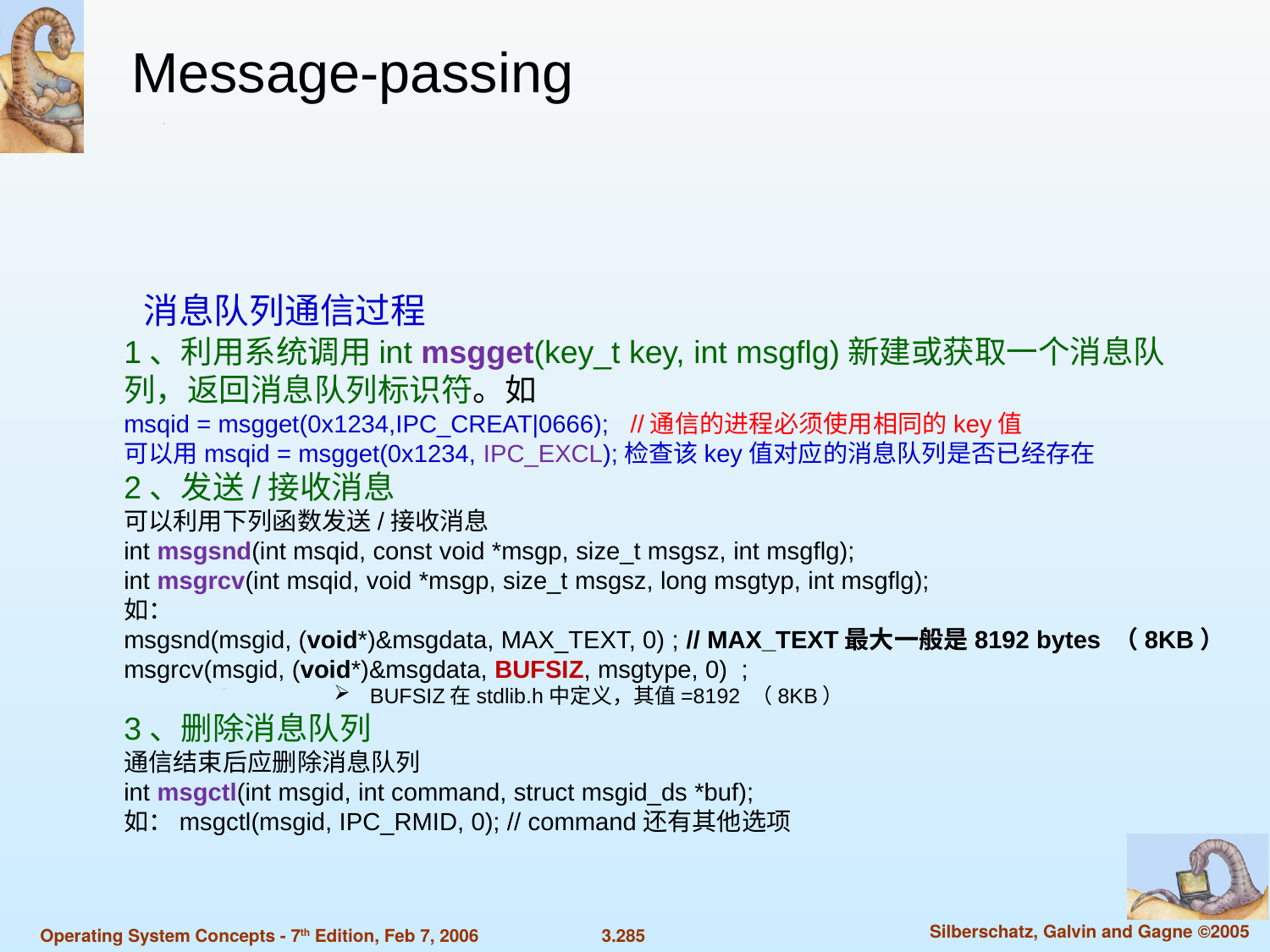

Message-passing
 消息队列通信过程
1、利用系统调用int msgget(key_t key, int msgflg)新建或获取一个消息队列，返回消息队列标识符。如
msqid = msgget(0x1234,IPC_CREAT|0666);   //通信的进程必须使用相同的key值
可以用msqid = msgget(0x1234, IPC_EXCL);检查该key值对应的消息队列是否已经存在
2、发送/接收消息
可以利用下列函数发送/接收消息
int msgsnd(int msqid, const void *msgp, size_t msgsz, int msgflg);
int msgrcv(int msqid, void *msgp, size_t msgsz, long msgtyp, int msgflg);
如：
msgsnd(msgid, (void*)&msgdata, MAX_TEXT, 0) ; // MAX_TEXT最大一般是8192 bytes （8KB）
msgrcv(msgid, (void*)&msgdata, BUFSIZ, msgtype, 0)  ;
 BUFSIZ在stdlib.h中定义，其值=8192 （8KB）
3、删除消息队列
通信结束后应删除消息队列
int msgctl(int msgid, int command, struct msgid_ds *buf);
如：msgctl(msgid, IPC_RMID, 0); // command还有其他选项